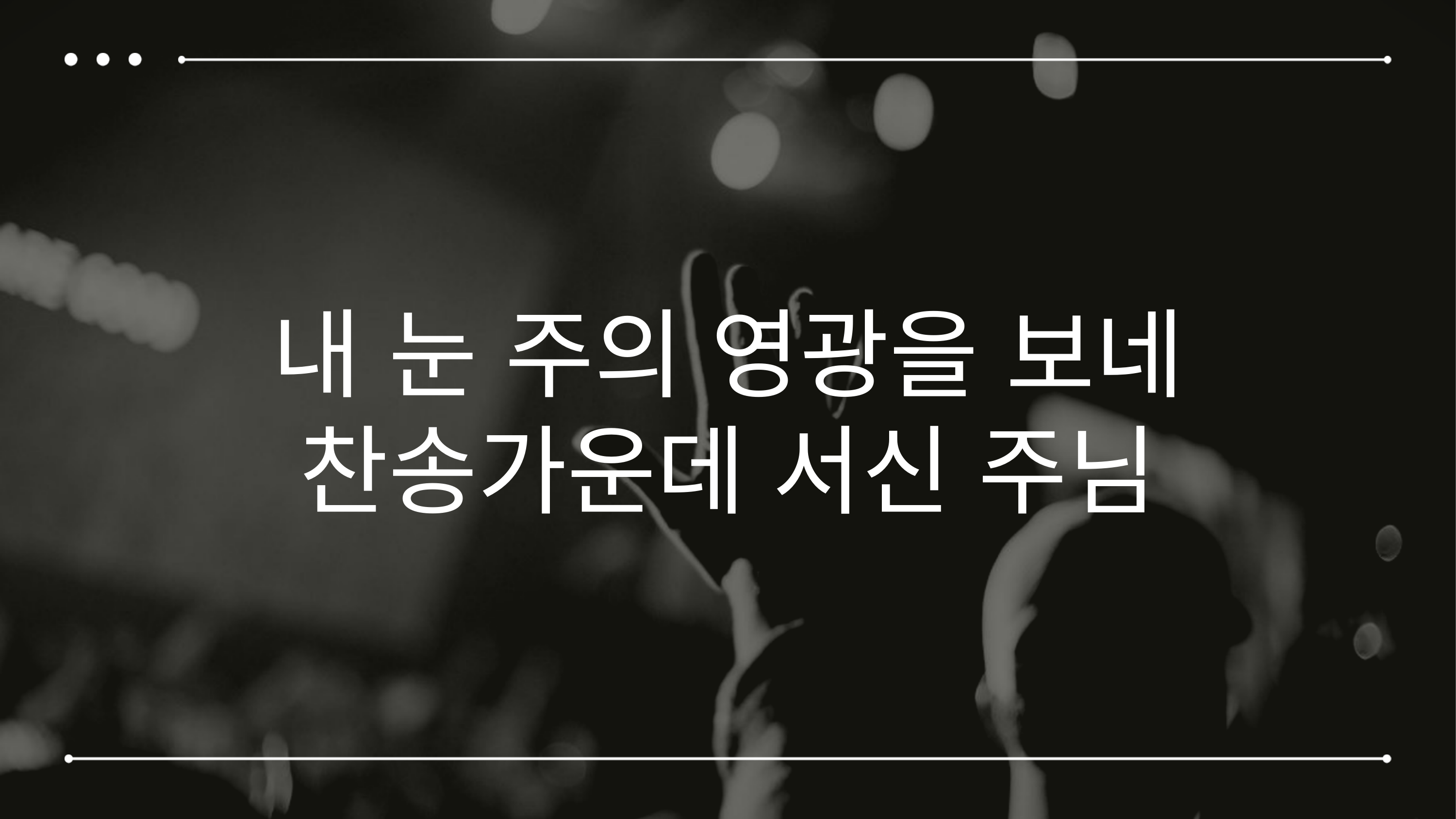

# 내 눈 주의 영광을 보네
찬송가운데 서신 주님